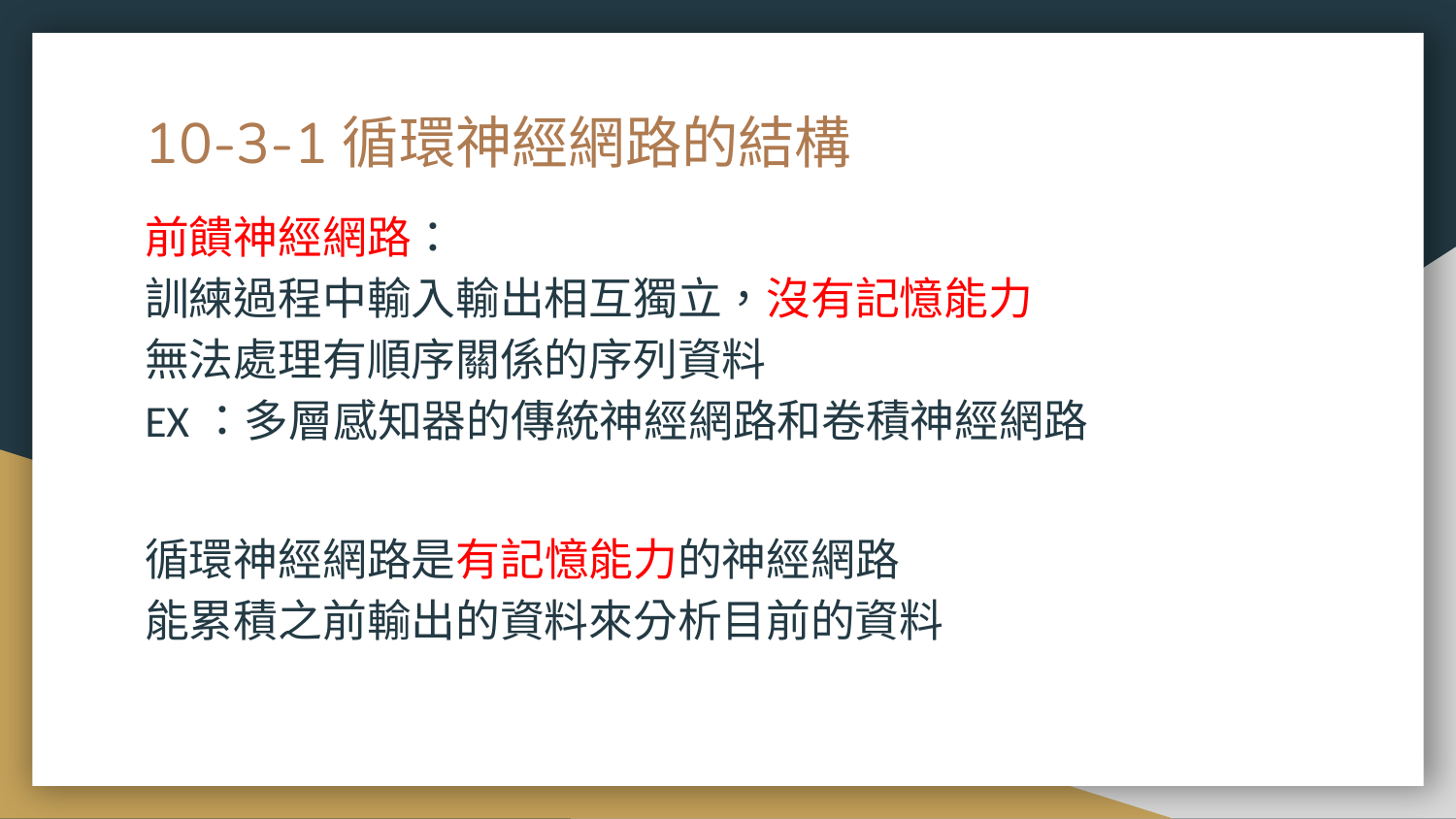

# 10-3-1循環神經網路的結構
前饋神經網路：
訓練過程中輸入輸出相互獨立，沒有記憶能力
無法處理有順序關係的序列資料
EX：多層感知器的傳統神經網路和卷積神經網路
循環神經網路是有記憶能力的神經網路
能累積之前輸出的資料來分析目前的資料